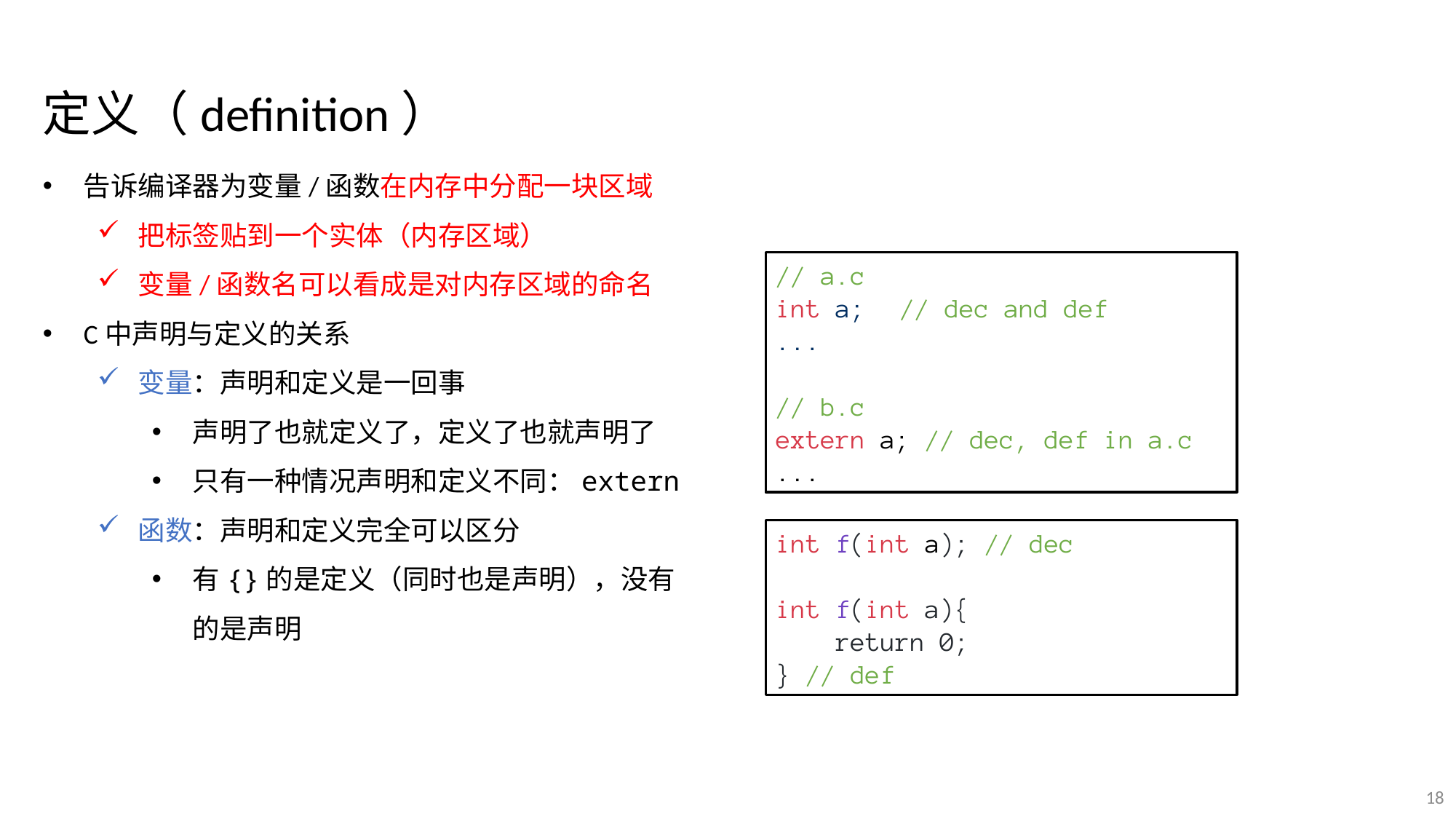

定义（definition）
告诉编译器为变量/函数在内存中分配一块区域
把标签贴到一个实体（内存区域）
变量/函数名可以看成是对内存区域的命名
C中声明与定义的关系
变量：声明和定义是一回事
声明了也就定义了，定义了也就声明了
只有一种情况声明和定义不同：extern
函数：声明和定义完全可以区分
有{}的是定义（同时也是声明），没有的是声明
// a.c
int a;	 // dec and def
...

// b.c
extern a; // dec, def in a.c
...
int f(int a); // dec

int f(int a){
    return 0;
} // def
18